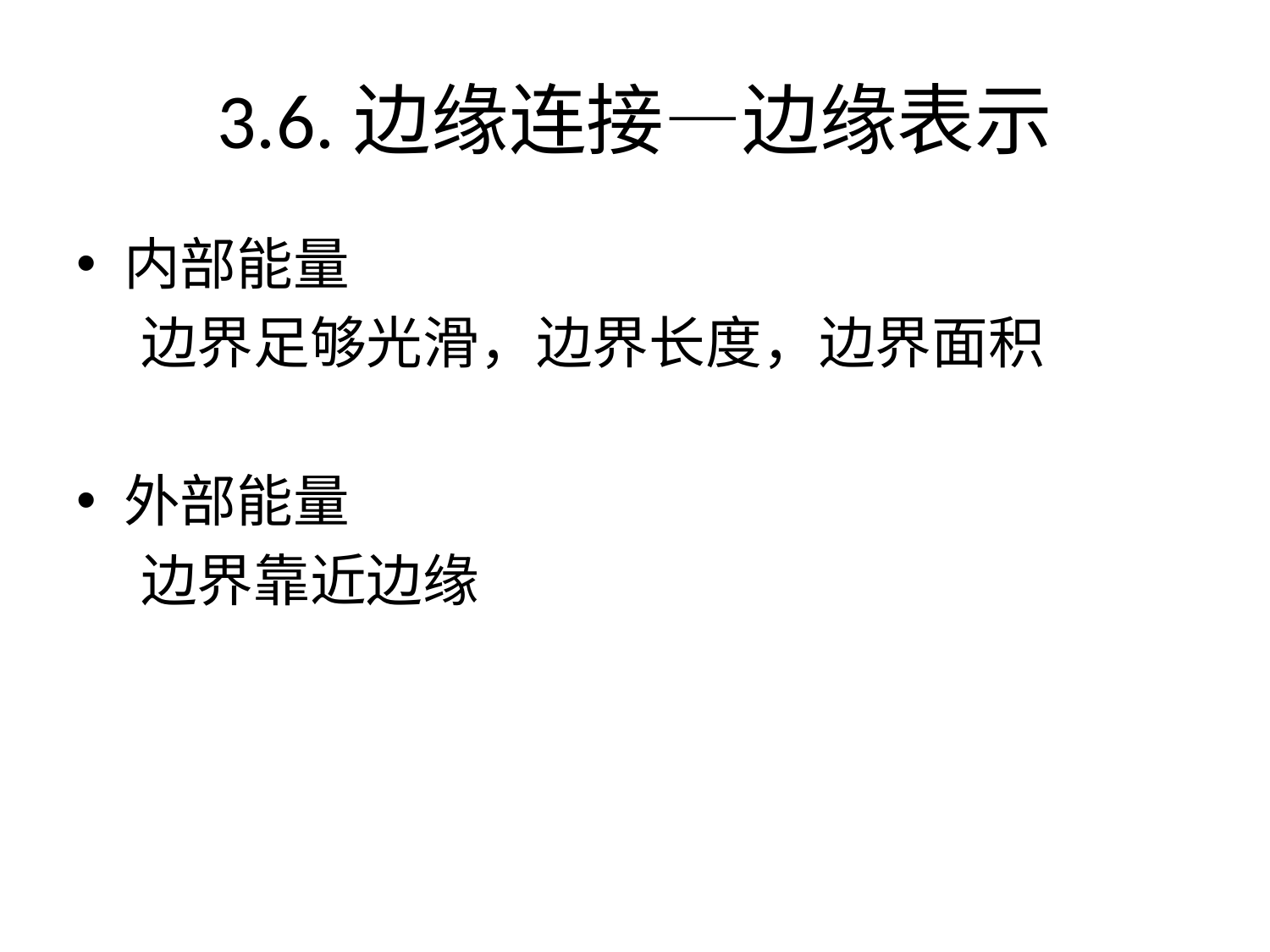

# 3.6.边缘连接—边缘表示
内部能量
    边界足够光滑，边界长度，边界面积

外部能量
    边界靠近边缘